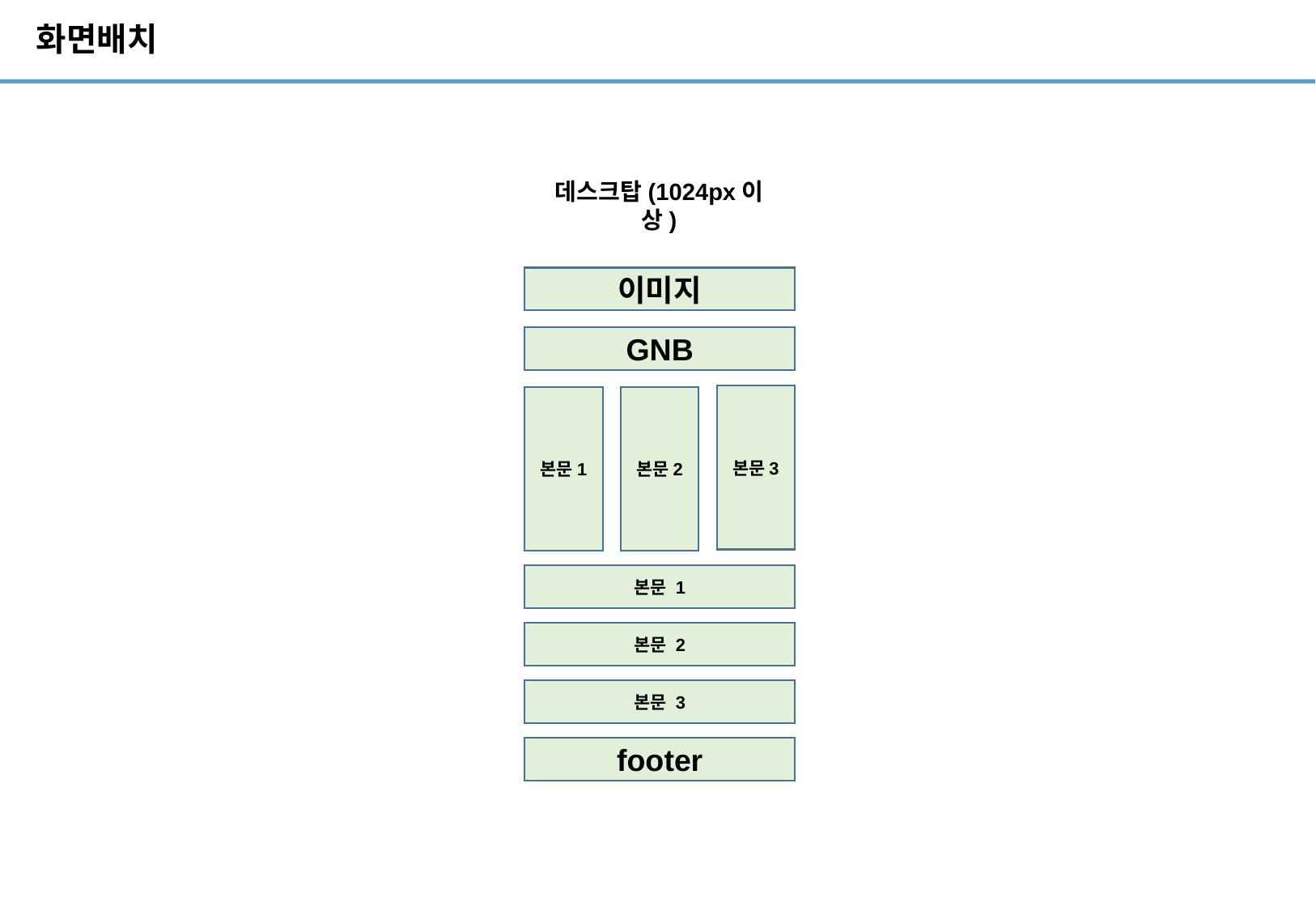

# 화면배치

데스크탑(1024px이상)
이미지
GNB
본문3
본문1
본문2
본문 1
본문 2
본문 3
footer